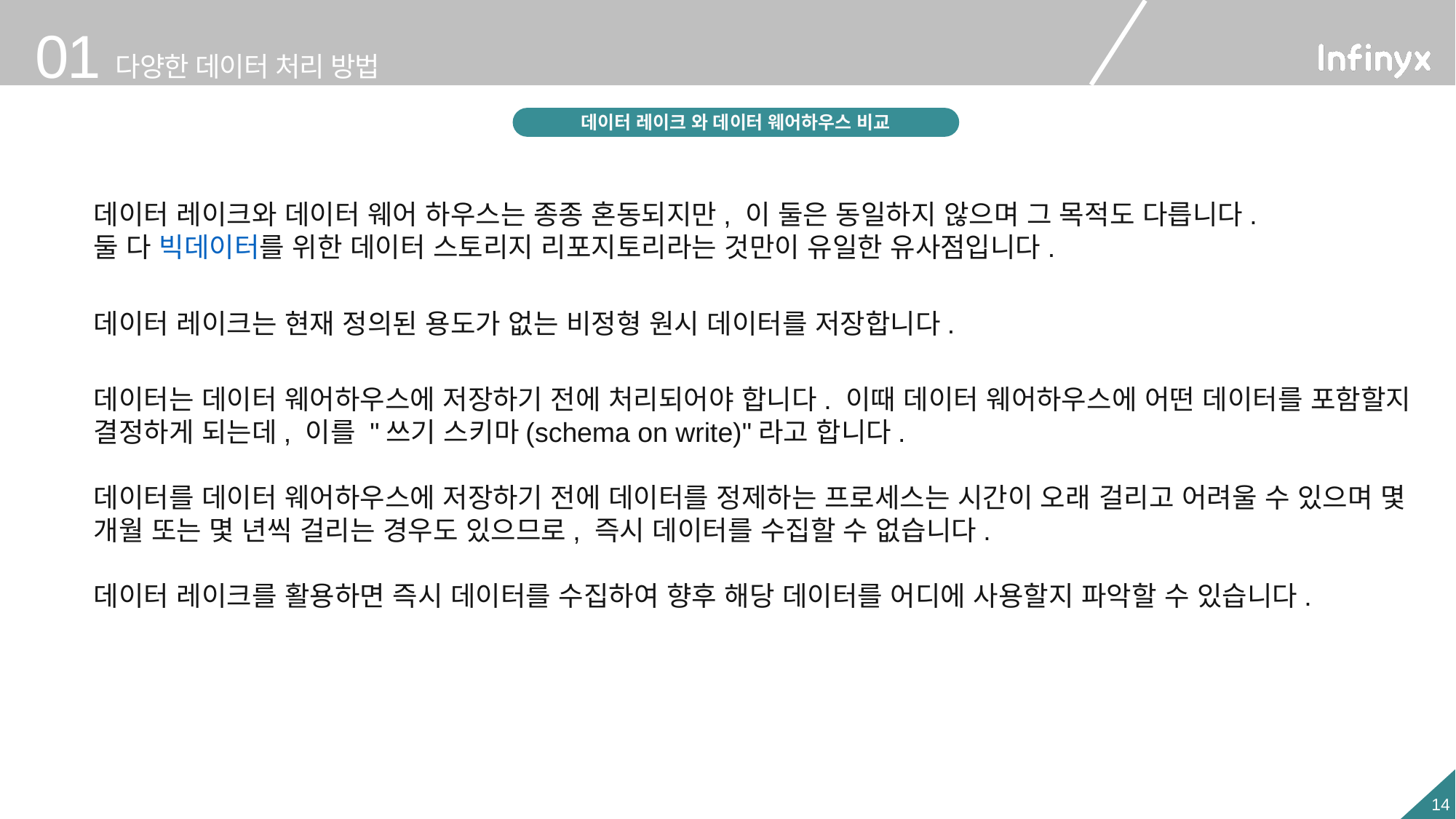

데이터 레이크 와 데이터 웨어하우스 비교
데이터 레이크와 데이터 웨어 하우스는 종종 혼동되지만, 이 둘은 동일하지 않으며 그 목적도 다릅니다.
둘 다 빅데이터를 위한 데이터 스토리지 리포지토리라는 것만이 유일한 유사점입니다.
데이터 레이크는 현재 정의된 용도가 없는 비정형 원시 데이터를 저장합니다.
데이터는 데이터 웨어하우스에 저장하기 전에 처리되어야 합니다. 이때 데이터 웨어하우스에 어떤 데이터를 포함할지 결정하게 되는데, 이를 "쓰기 스키마(schema on write)"라고 합니다.

데이터를 데이터 웨어하우스에 저장하기 전에 데이터를 정제하는 프로세스는 시간이 오래 걸리고 어려울 수 있으며 몇 개월 또는 몇 년씩 걸리는 경우도 있으므로, 즉시 데이터를 수집할 수 없습니다.

데이터 레이크를 활용하면 즉시 데이터를 수집하여 향후 해당 데이터를 어디에 사용할지 파악할 수 있습니다.